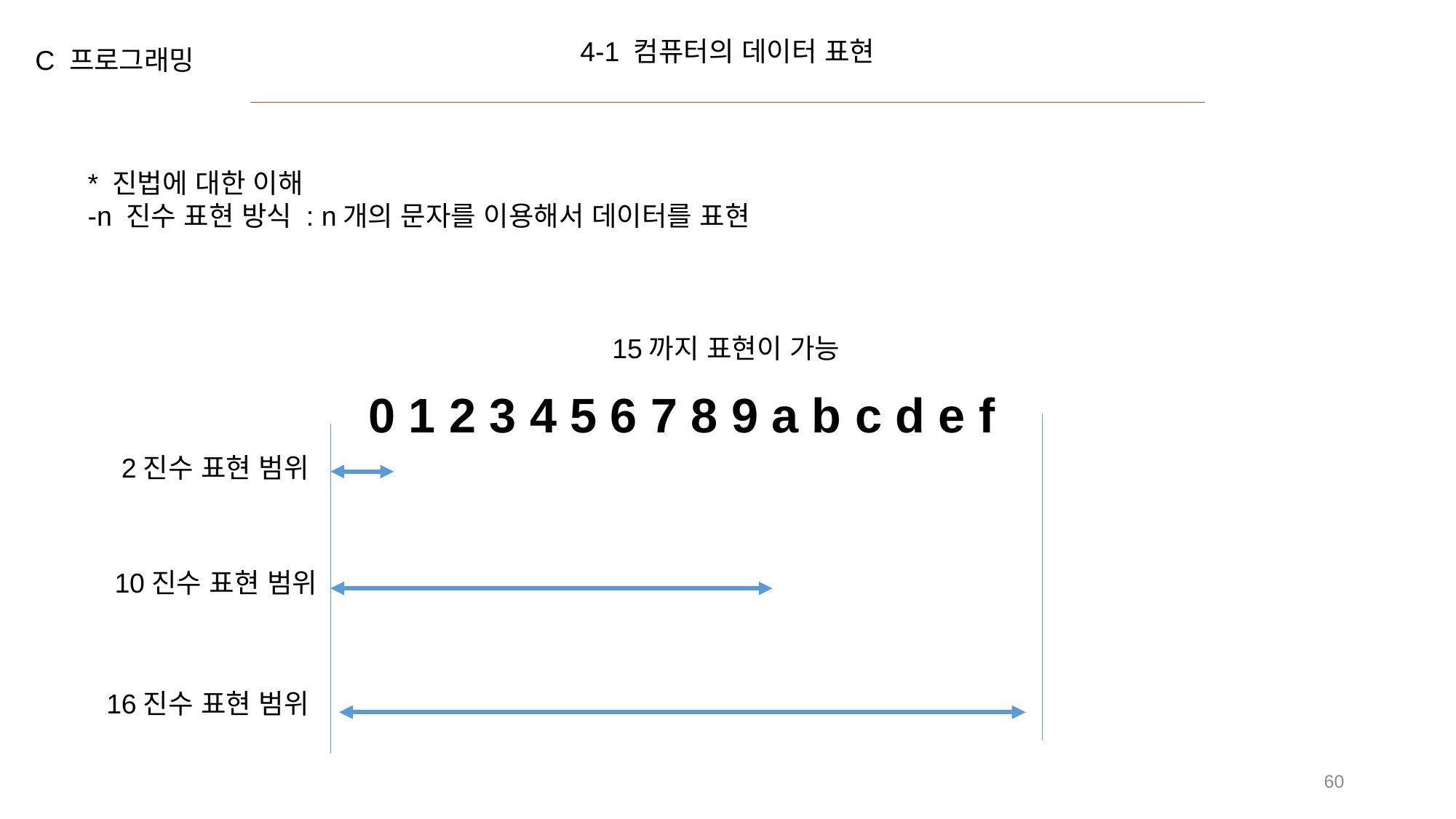

4-1 컴퓨터의 데이터 표현
C 프로그래밍
* 진법에 대한 이해
-n 진수 표현 방식 : n개의 문자를 이용해서 데이터를 표현
15까지 표현이 가능
0 1 2 3 4 5 6 7 8 9 a b c d e f
2진수 표현 범위
10진수 표현 범위
16진수 표현 범위
60